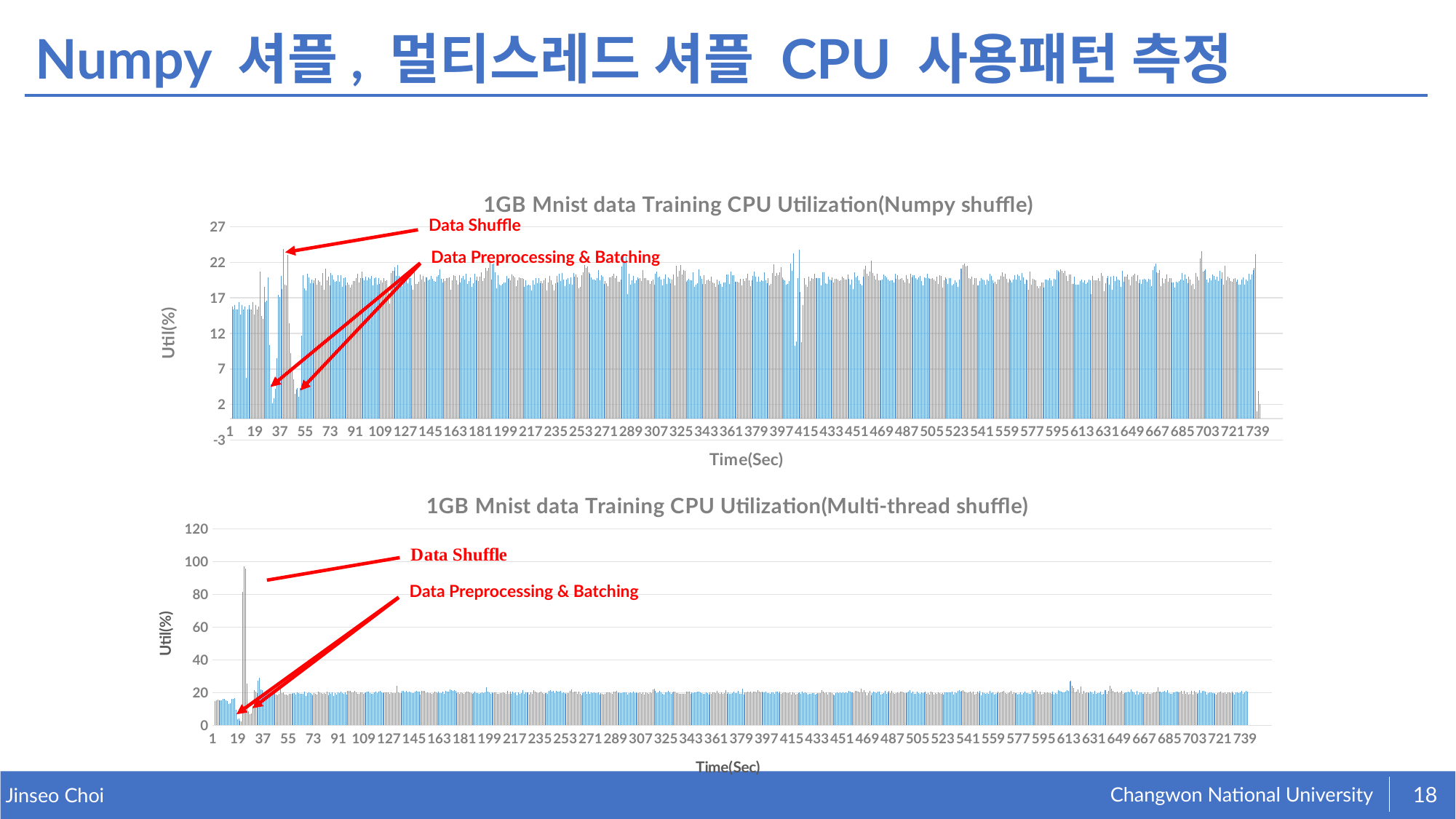

# Numpy 셔플, 멀티스레드 셔플 CPU 사용패턴 측정

### Chart: 1GB Mnist data Training CPU Utilization(Numpy shuffle)

| Category | SATA |
|---|---|
Data Shuffle
Data Preprocessing & Batching

### Chart: 1GB Mnist data Training CPU Utilization(Multi-thread shuffle)

| Category | SATA |
|---|---|
Data Preprocessing & Batching
18